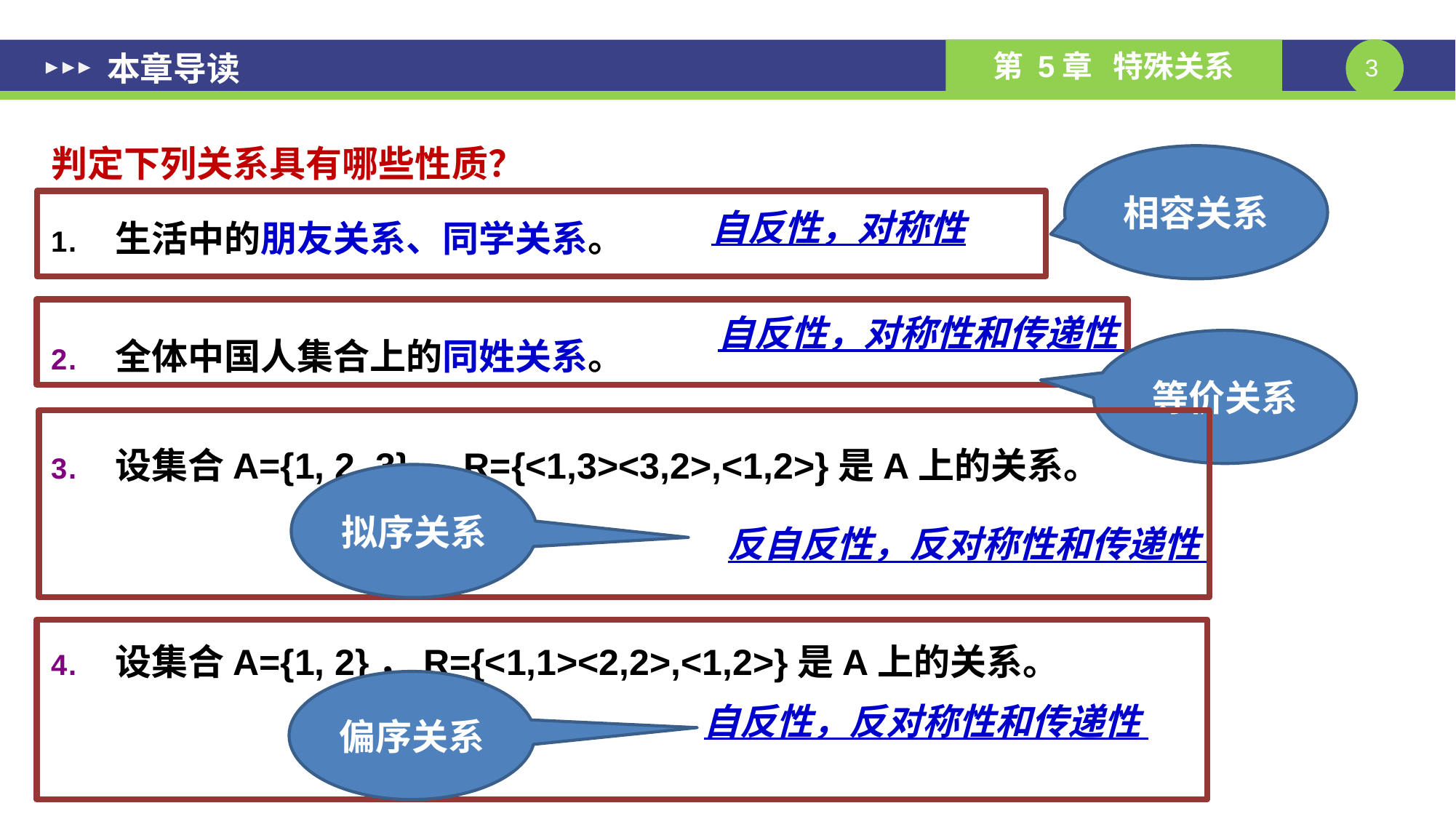

# 本章导读
判定下列关系具有哪些性质？
生活中的朋友关系、同学关系。
全体中国人集合上的同姓关系。
设集合A={1, 2, 3}，R={<1,3><3,2>,<1,2>}是A上的关系。

设集合A={1, 2}，R={<1,1><2,2>,<1,2>}是A上的关系。
相容关系

自反性，对称性

等价关系
自反性，对称性和传递性

拟序关系
反自反性，反对称性和传递性

偏序关系
自反性，反对称性和传递性